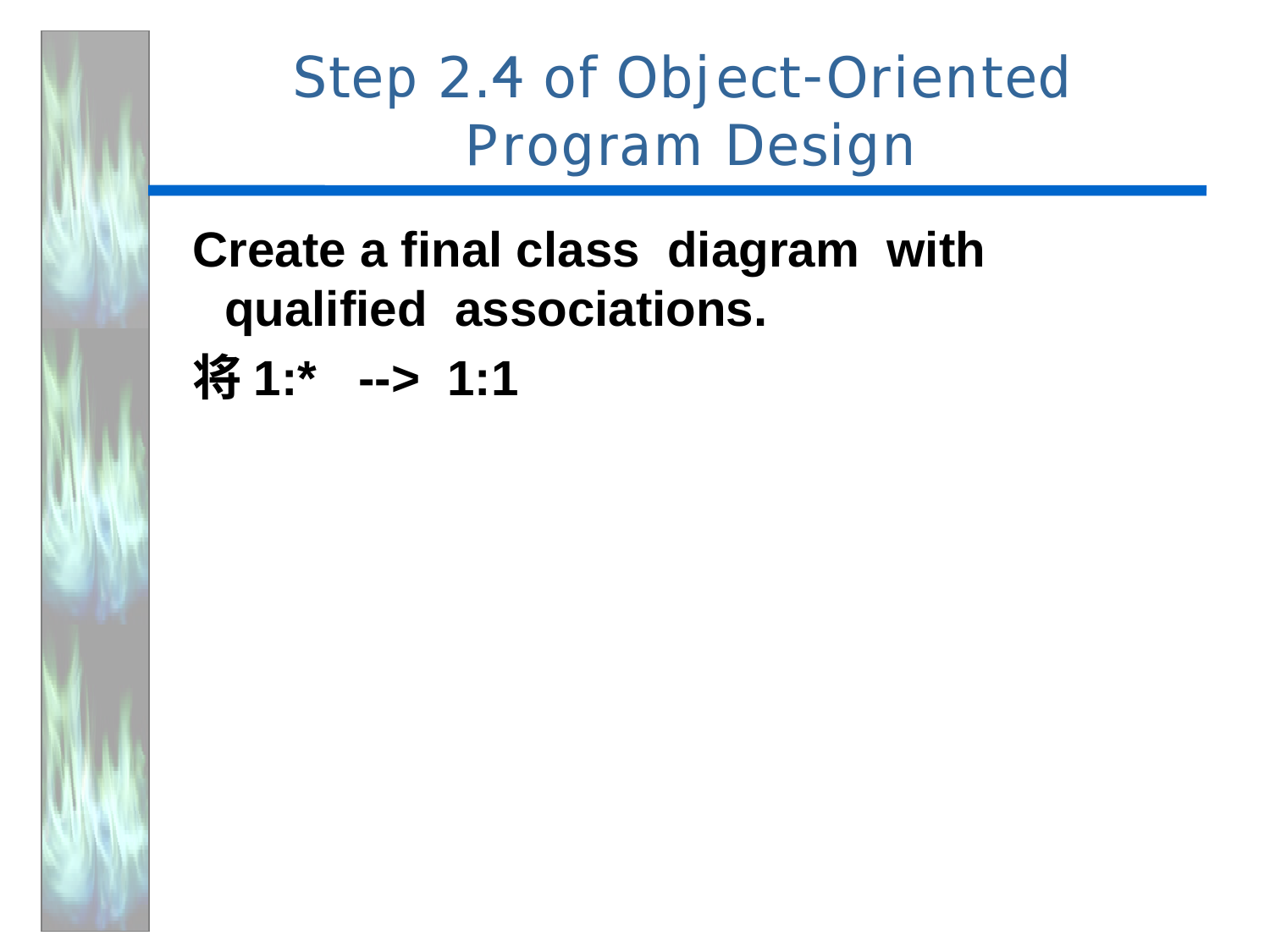

# Step 2.4 of Object-Oriented Program Design
Create a final class  diagram  with
qualified  associations.
将1:*   -->  1:1